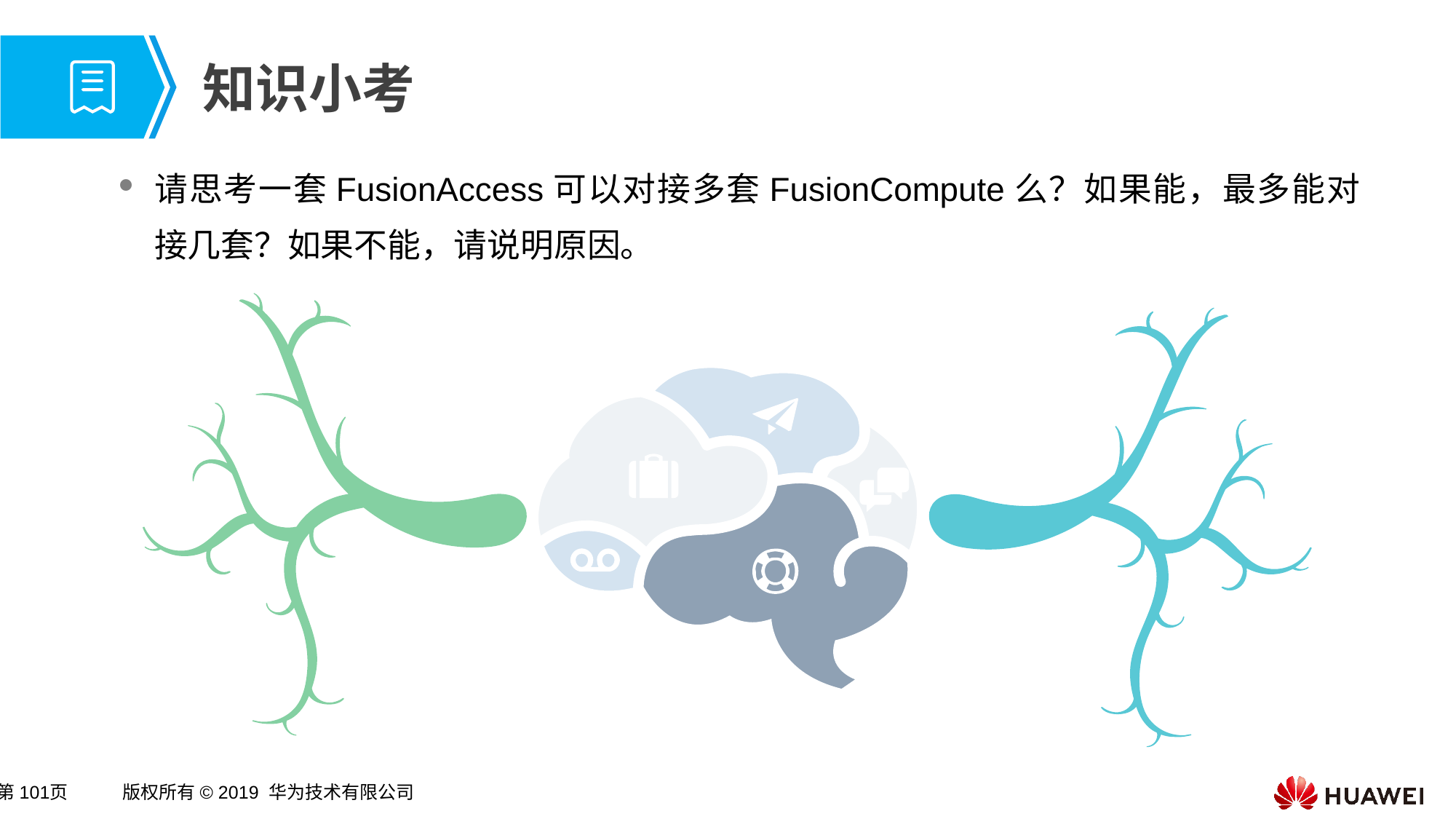

# 知识小考
请思考一套FusionAccess可以对接多套FusionCompute么？如果能，最多能对接几套？如果不能，请说明原因。